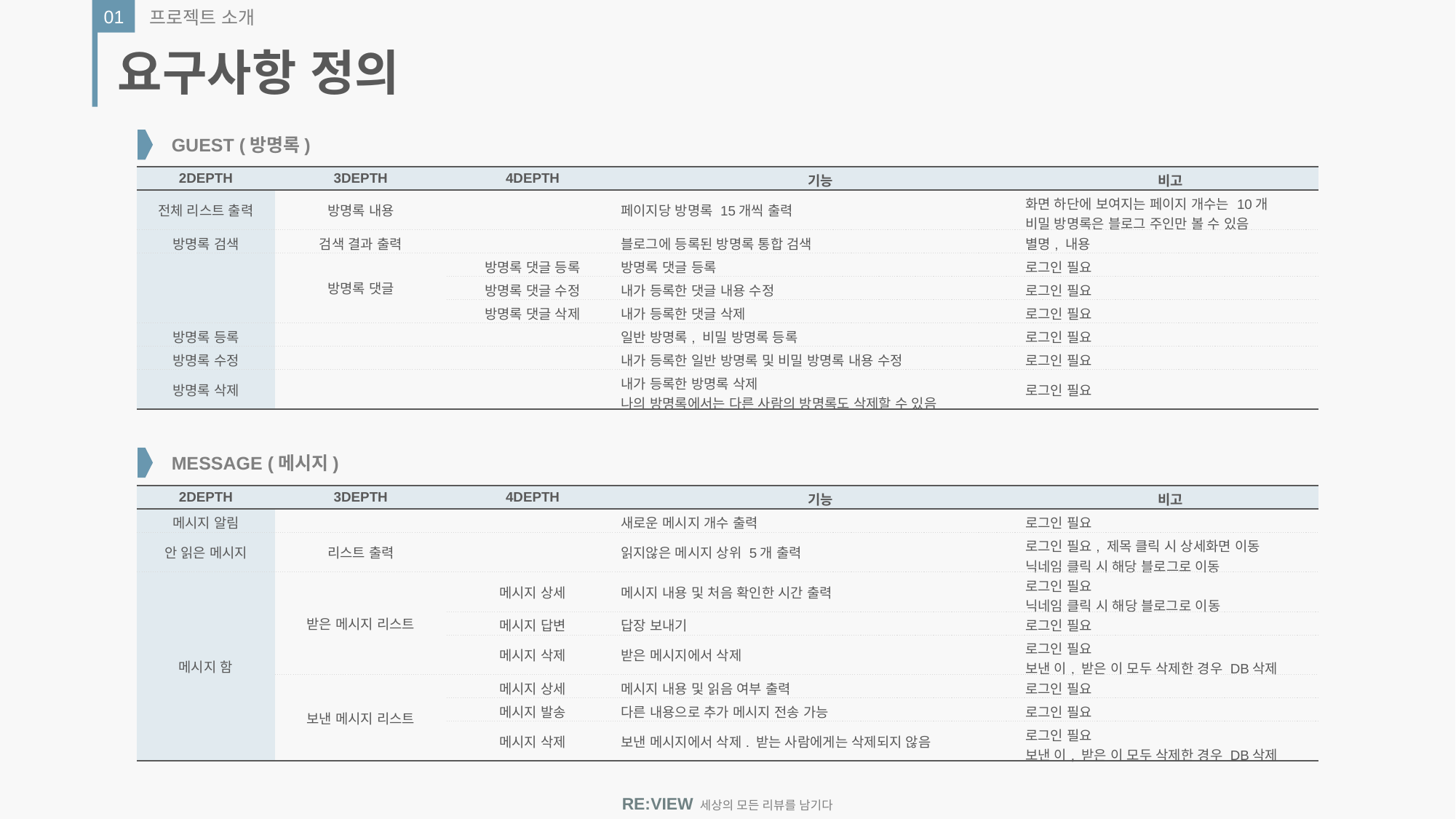

01

프로젝트 소개
요구사항 정의
GUEST (방명록)

| 2DEPTH | 3DEPTH | 4DEPTH | 기능 | 비고 |
| --- | --- | --- | --- | --- |
| 전체 리스트 출력 | 방명록 내용 |  | 페이지당 방명록 15개씩 출력 | 화면 하단에 보여지는 페이지 개수는 10개 비밀 방명록은 블로그 주인만 볼 수 있음 |
| 방명록 검색 | 검색 결과 출력 |  | 블로그에 등록된 방명록 통합 검색 | 별명, 내용 |
|  | 방명록 댓글 | 방명록 댓글 등록 | 방명록 댓글 등록 | 로그인 필요 |
|  |  | 방명록 댓글 수정 | 내가 등록한 댓글 내용 수정 | 로그인 필요 |
|  |  | 방명록 댓글 삭제 | 내가 등록한 댓글 삭제 | 로그인 필요 |
| 방명록 등록 |  |  | 일반 방명록, 비밀 방명록 등록 | 로그인 필요 |
| 방명록 수정 |  |  | 내가 등록한 일반 방명록 및 비밀 방명록 내용 수정 | 로그인 필요 |
| 방명록 삭제 |  |  | 내가 등록한 방명록 삭제 나의 방명록에서는 다른 사람의 방명록도 삭제할 수 있음 | 로그인 필요 |
MESSAGE (메시지)

| 2DEPTH | 3DEPTH | 4DEPTH | 기능 | 비고 |
| --- | --- | --- | --- | --- |
| 메시지 알림 |  |  | 새로운 메시지 개수 출력 | 로그인 필요 |
| 안 읽은 메시지 | 리스트 출력 |  | 읽지않은 메시지 상위 5개 출력 | 로그인 필요, 제목 클릭 시 상세화면 이동 닉네임 클릭 시 해당 블로그로 이동 |
| 메시지 함 | 받은 메시지 리스트 | 메시지 상세 | 메시지 내용 및 처음 확인한 시간 출력 | 로그인 필요 닉네임 클릭 시 해당 블로그로 이동 |
|  |  | 메시지 답변 | 답장 보내기 | 로그인 필요 |
|  |  | 메시지 삭제 | 받은 메시지에서 삭제 | 로그인 필요 보낸 이, 받은 이 모두 삭제한 경우 DB삭제 |
|  | 보낸 메시지 리스트 | 메시지 상세 | 메시지 내용 및 읽음 여부 출력 | 로그인 필요 |
|  |  | 메시지 발송 | 다른 내용으로 추가 메시지 전송 가능 | 로그인 필요 |
|  |  | 메시지 삭제 | 보낸 메시지에서 삭제. 받는 사람에게는 삭제되지 않음 | 로그인 필요 보낸 이, 받은 이 모두 삭제한 경우 DB삭제 |